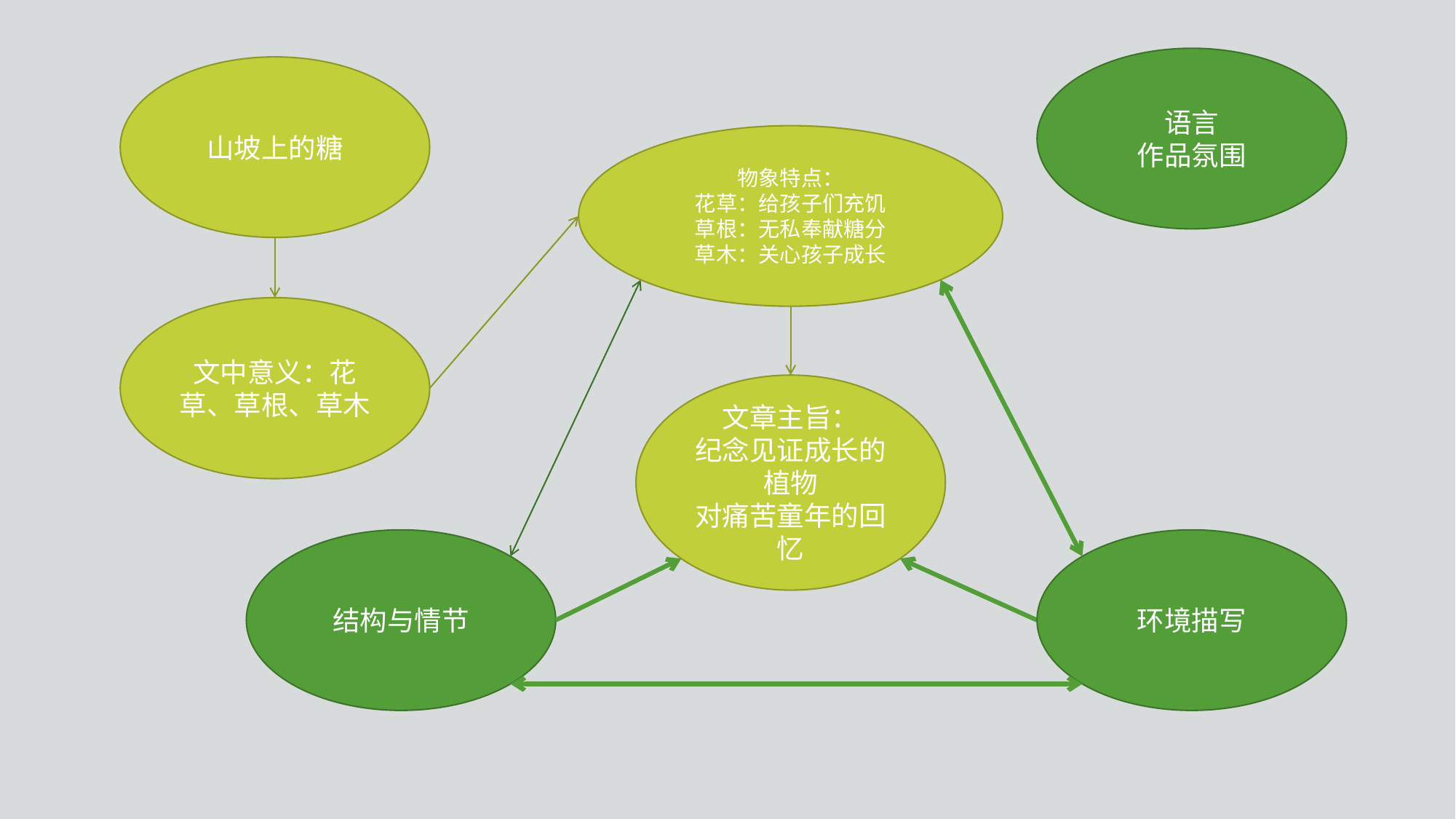

语言
作品氛围
山坡上的糖
物象特点：
花草：给孩子们充饥
草根：无私奉献糖分
草木：关心孩子成长
文中意义：花草、草根、草木
文章主旨：
纪念见证成长的植物
对痛苦童年的回忆
结构与情节
环境描写